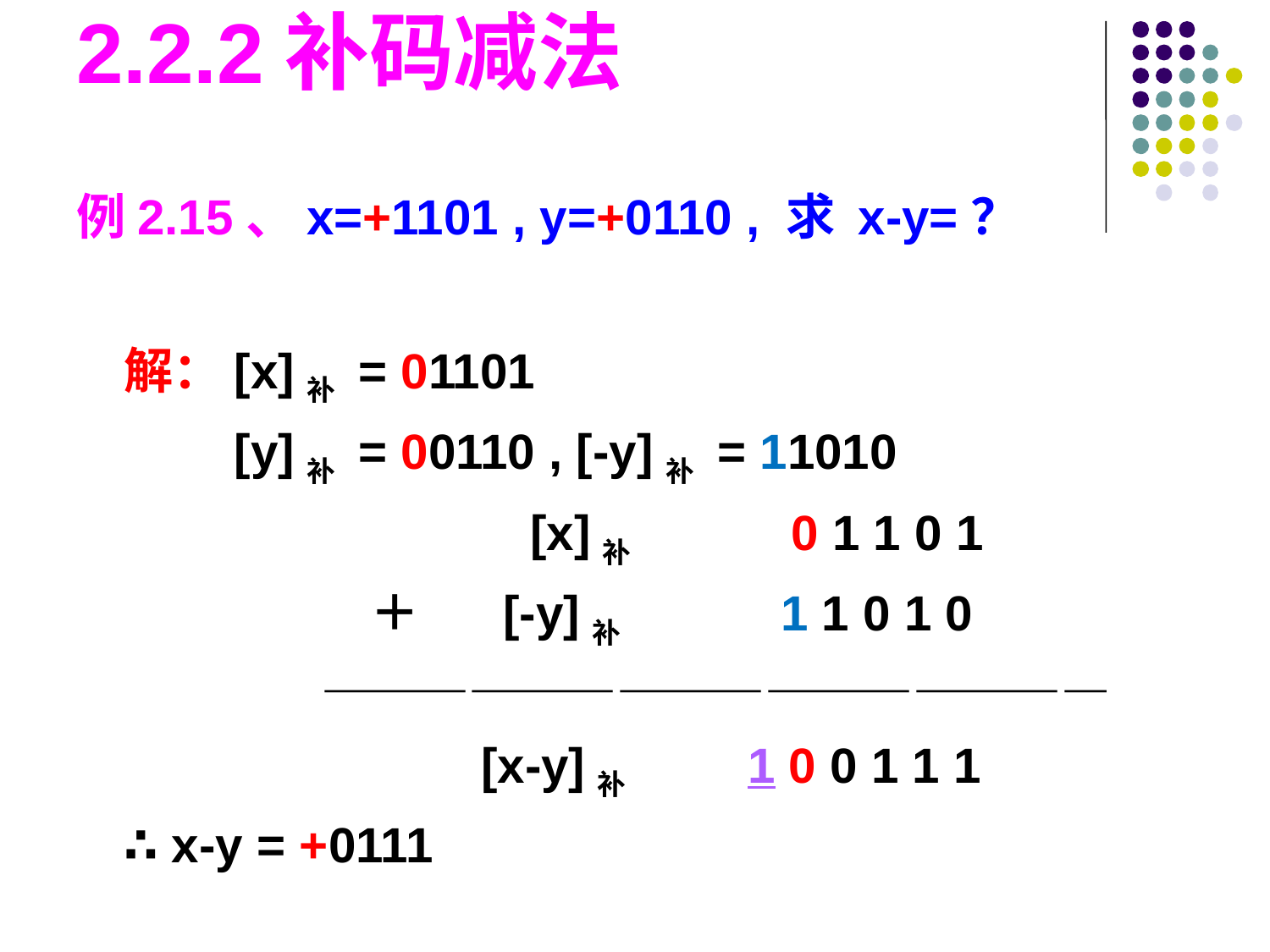

2.2.2补码减法
例2.15、x=+1101 , y=+0110 , 求 x-y=？
解：[x]补 = 01101
　　[y]补 = 00110 , [-y]补 = 11010
　　　　　　　　[x]补　　　0 1 1 0 1
　　　　　＋　  [-y]补　　　1 1 0 1 0
　　　　————————————————
　　　　　　　[x-y]补　　 1 0 0 1 1 1
∴ x-y = +0111
#
40